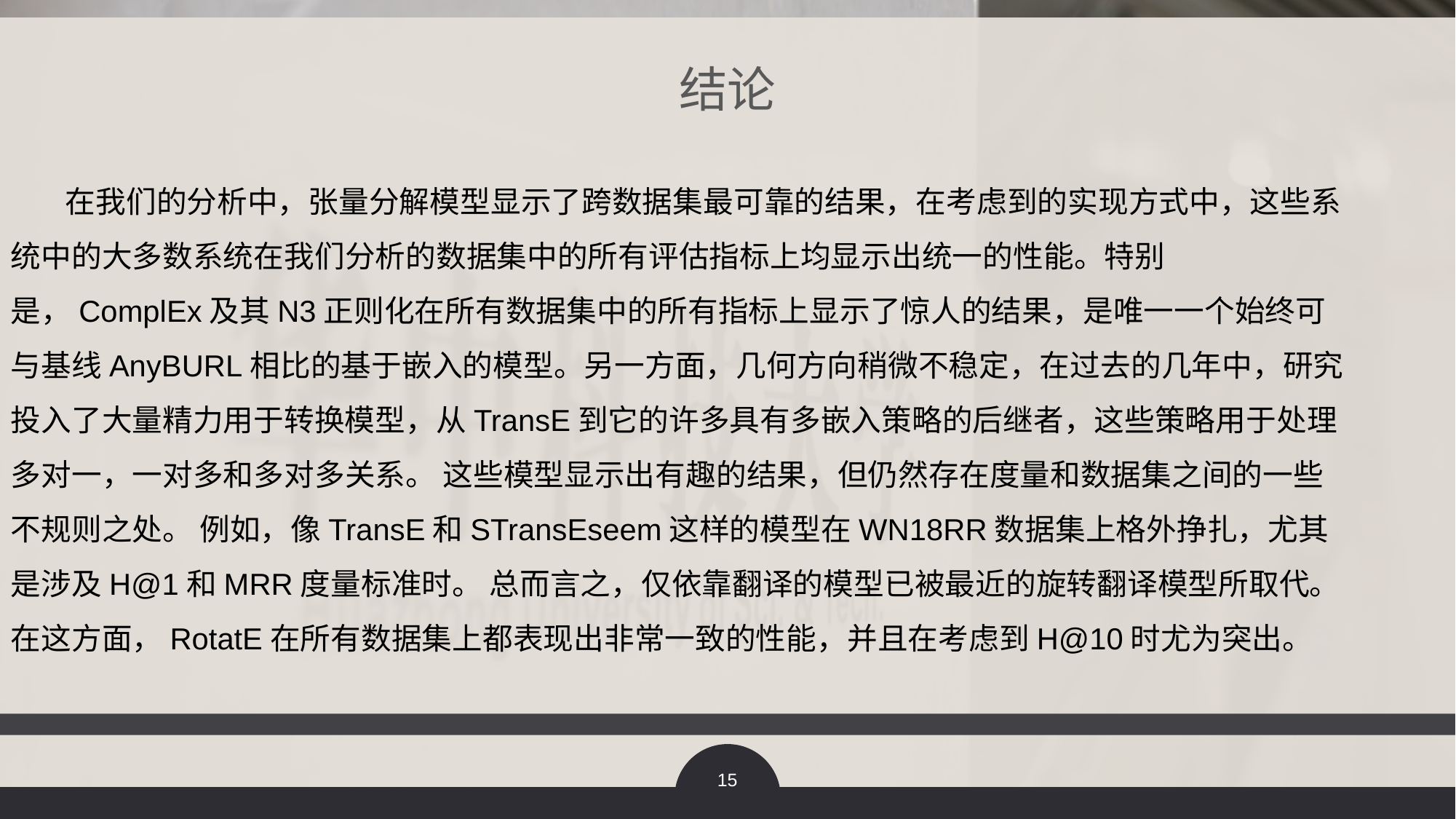

结论
在我们的分析中，张量分解模型显示了跨数据集最可靠的结果，在考虑到的实现方式中，这些系统中的大多数系统在我们分析的数据集中的所有评估指标上均显示出统一的性能。特别是，ComplEx及其N3正则化在所有数据集中的所有指标上显示了惊人的结果，是唯一一个始终可与基线AnyBURL相比的基于嵌入的模型。另一方面，几何方向稍微不稳定，在过去的几年中，研究投入了大量精力用于转换模型，从TransE到它的许多具有多嵌入策略的后继者，这些策略用于处理多对一，一对多和多对多关系。 这些模型显示出有趣的结果，但仍然存在度量和数据集之间的一些不规则之处。 例如，像TransE和STransEseem这样的模型在WN18RR数据集上格外挣扎，尤其是涉及H@1和MRR度量标准时。 总而言之，仅依靠翻译的模型已被最近的旋转翻译模型所取代。在这方面，RotatE在所有数据集上都表现出非常一致的性能，并且在考虑到H@10时尤为突出。

15